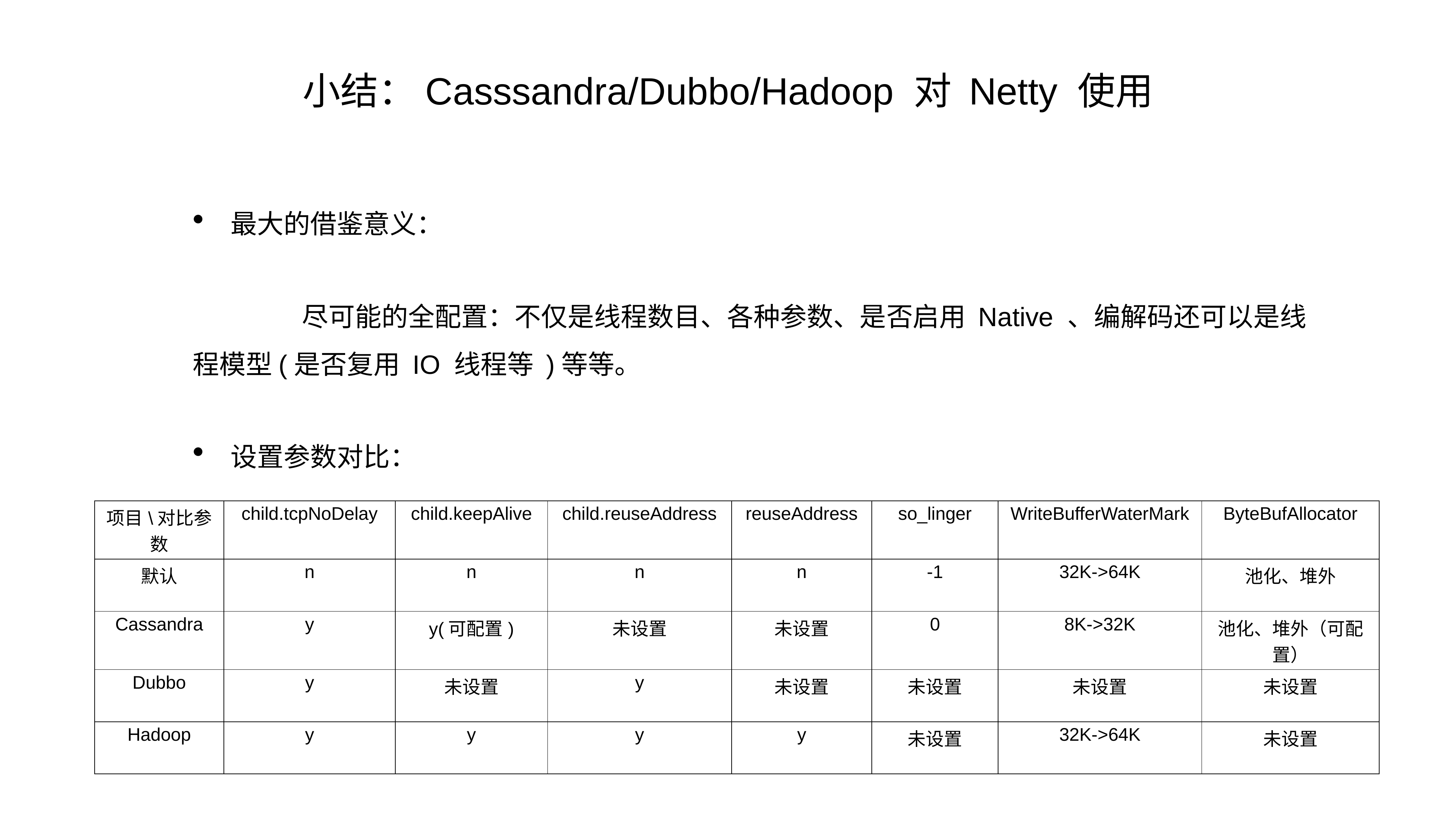

# 小结：Casssandra/Dubbo/Hadoop 对 Netty 使用
最大的借鉴意义：
		尽可能的全配置：不仅是线程数目、各种参数、是否启用 Native 、编解码还可以是线程模型(是否复用 IO 线程等 )等等。
设置参数对比：

| 项目\对比参数 | child.tcpNoDelay | child.keepAlive | child.reuseAddress | reuseAddress | so\_linger | WriteBufferWaterMark | ByteBufAllocator |
| --- | --- | --- | --- | --- | --- | --- | --- |
| 默认 | n | n | n | n | -1 | 32K->64K | 池化、堆外 |
| Cassandra | y | y(可配置) | 未设置 | 未设置 | 0 | 8K->32K | 池化、堆外（可配置） |
| Dubbo | y | 未设置 | y | 未设置 | 未设置 | 未设置 | 未设置 |
| Hadoop | y | y | y | y | 未设置 | 32K->64K | 未设置 |